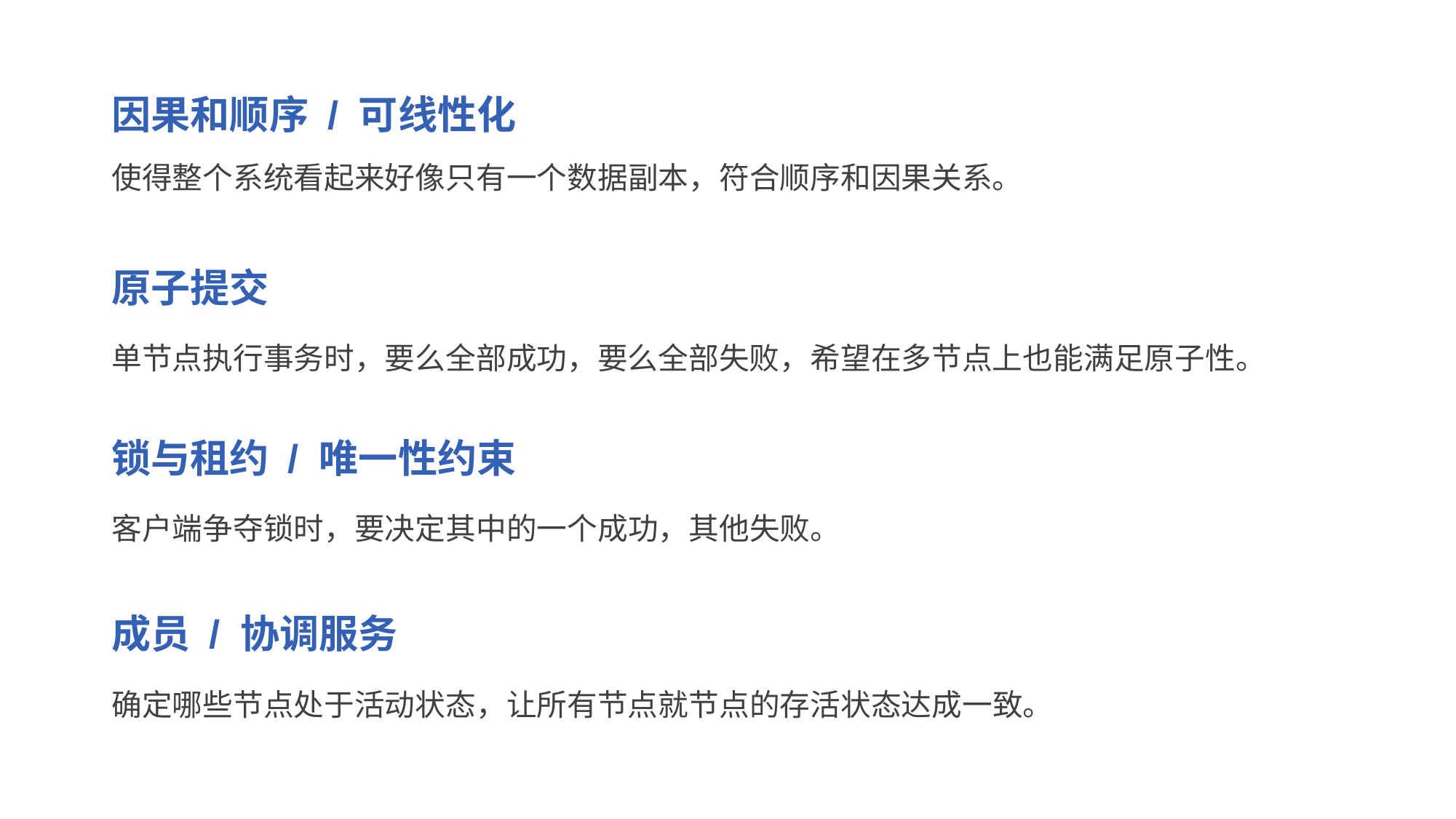

因果和顺序 / 可线性化
使得整个系统看起来好像只有一个数据副本，符合顺序和因果关系。
原子提交
单节点执行事务时，要么全部成功，要么全部失败，希望在多节点上也能满足原子性。
锁与租约 / 唯一性约束
客户端争夺锁时，要决定其中的一个成功，其他失败。
成员 / 协调服务
确定哪些节点处于活动状态，让所有节点就节点的存活状态达成一致。